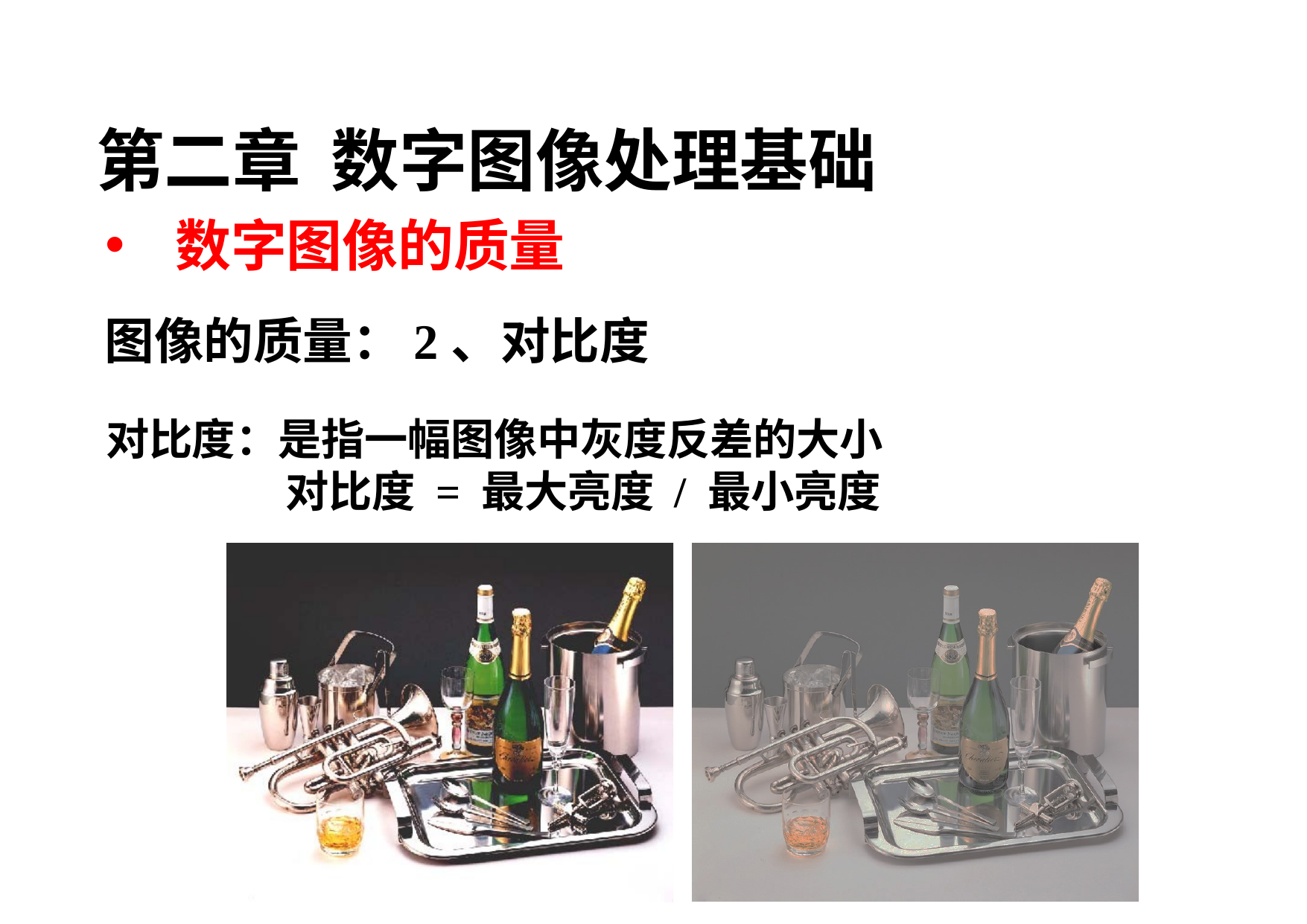

第二章  数字图像处理基础
数字图像的质量
# 图像的质量：2、对比度
对比度：是指一幅图像中灰度反差的大小
	      对比度 = 最大亮度 / 最小亮度

76